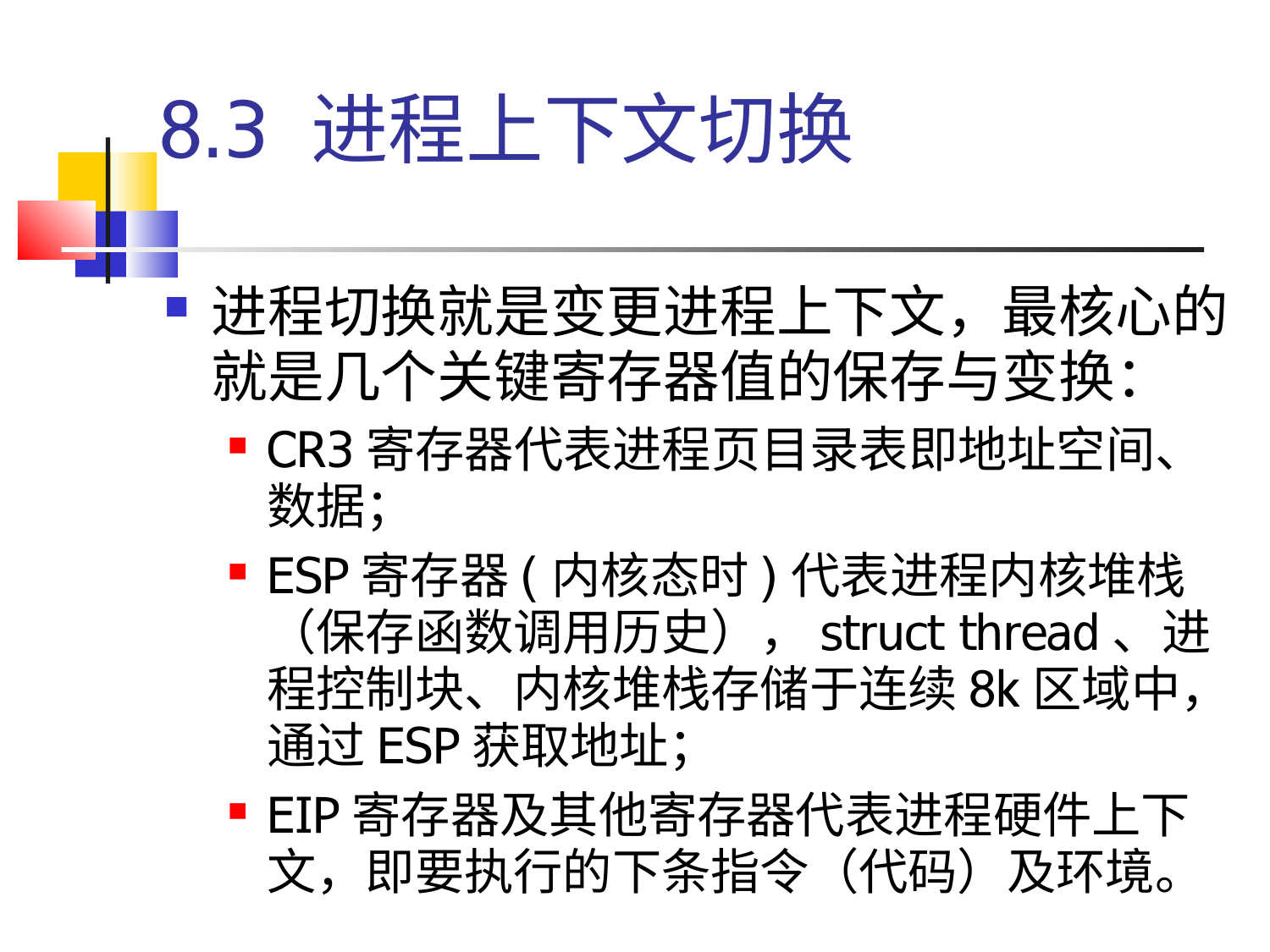

# 8.3 进程上下文切换
进程切换就是变更进程上下文，最核心的就是几个关键寄存器值的保存与变换：
CR3寄存器代表进程页目录表即地址空间、数据；
ESP寄存器(内核态时)代表进程内核堆栈（保存函数调用历史），struct thread、进程控制块、内核堆栈存储于连续8k区域中，通过ESP获取地址；
EIP寄存器及其他寄存器代表进程硬件上下文，即要执行的下条指令（代码）及环境。